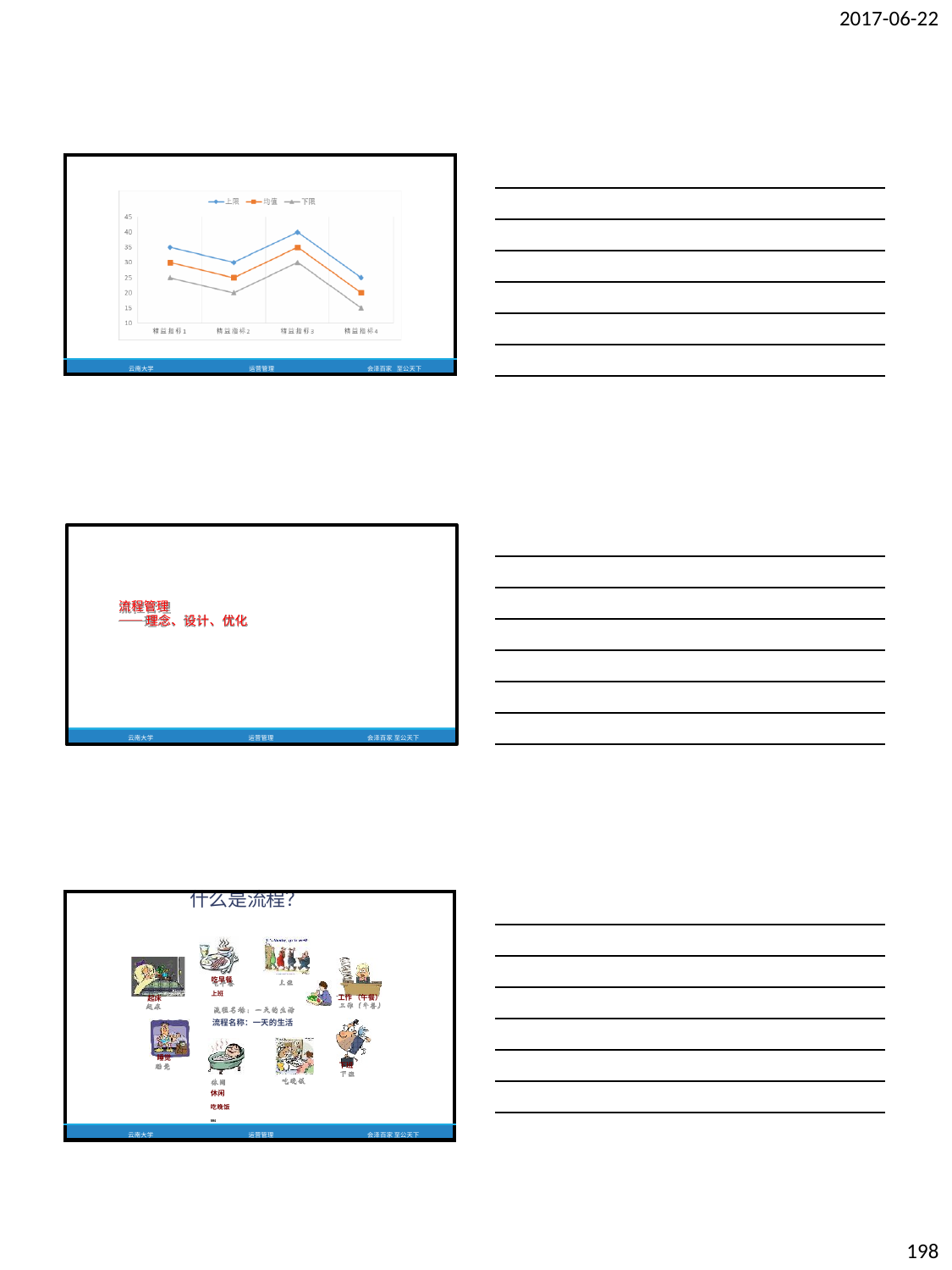

2017-06-22
|  |  |  |  |
| --- | --- | --- | --- |
| 云南大学 | 运营管理 | 会泽百家 | 至公天下 |

流程管理
——理念、设计、优化

云南大学
运营管理
会泽百家 至公天下

| 起床 睡觉 | 什么是流程？ 吃早餐 上班 流程名称：一天的生活 休闲 吃晚饭 594 | 工作 （午餐） 下班 |
| --- | --- | --- |
| 云南大学 | 运营管理 | 会泽百家 至公天下 |

198